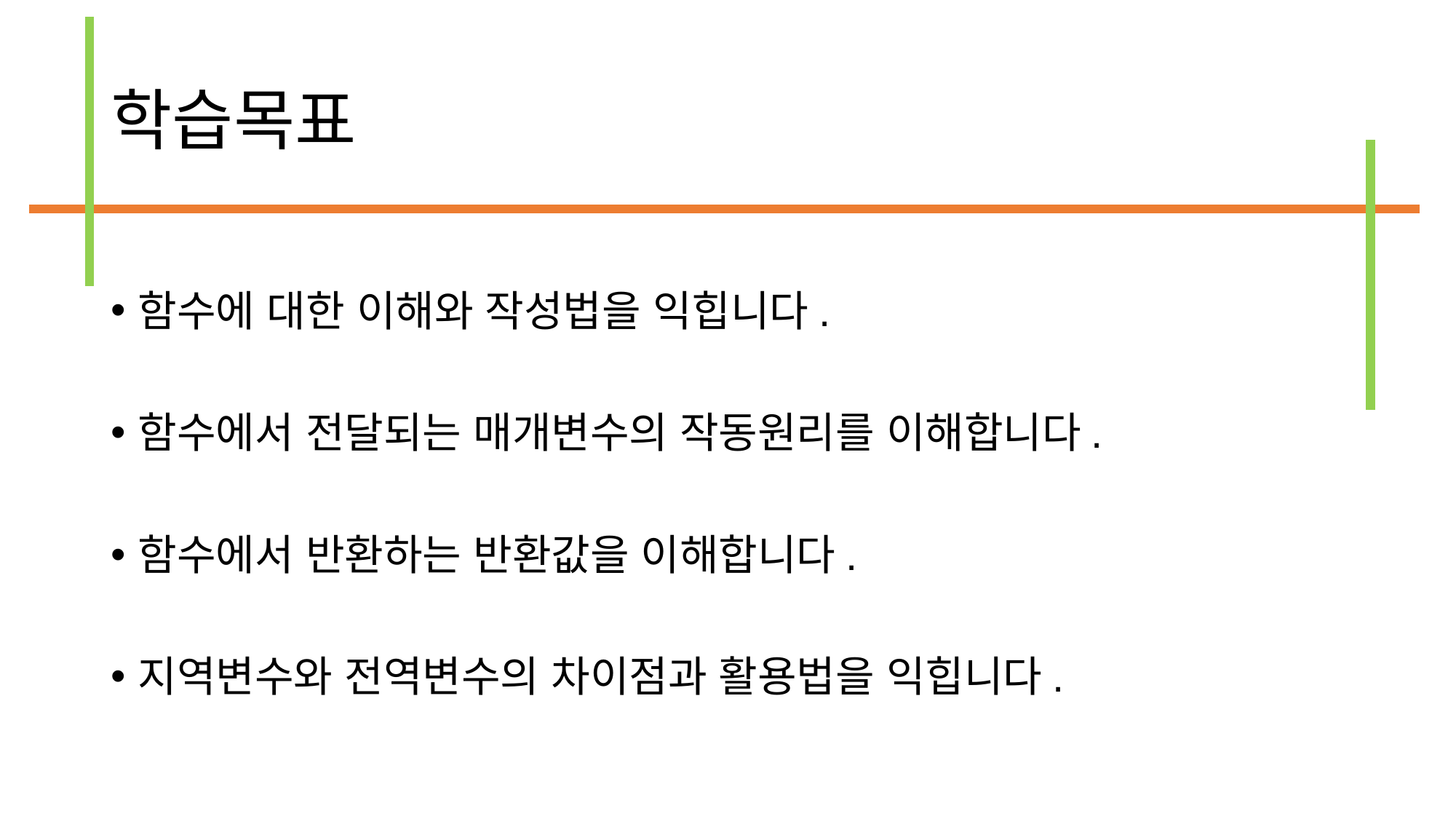

# 학습목표

함수에 대한 이해와 작성법을 익힙니다.

함수에서 전달되는 매개변수의 작동원리를 이해합니다.

함수에서 반환하는 반환값을 이해합니다.

지역변수와 전역변수의 차이점과 활용법을 익힙니다.